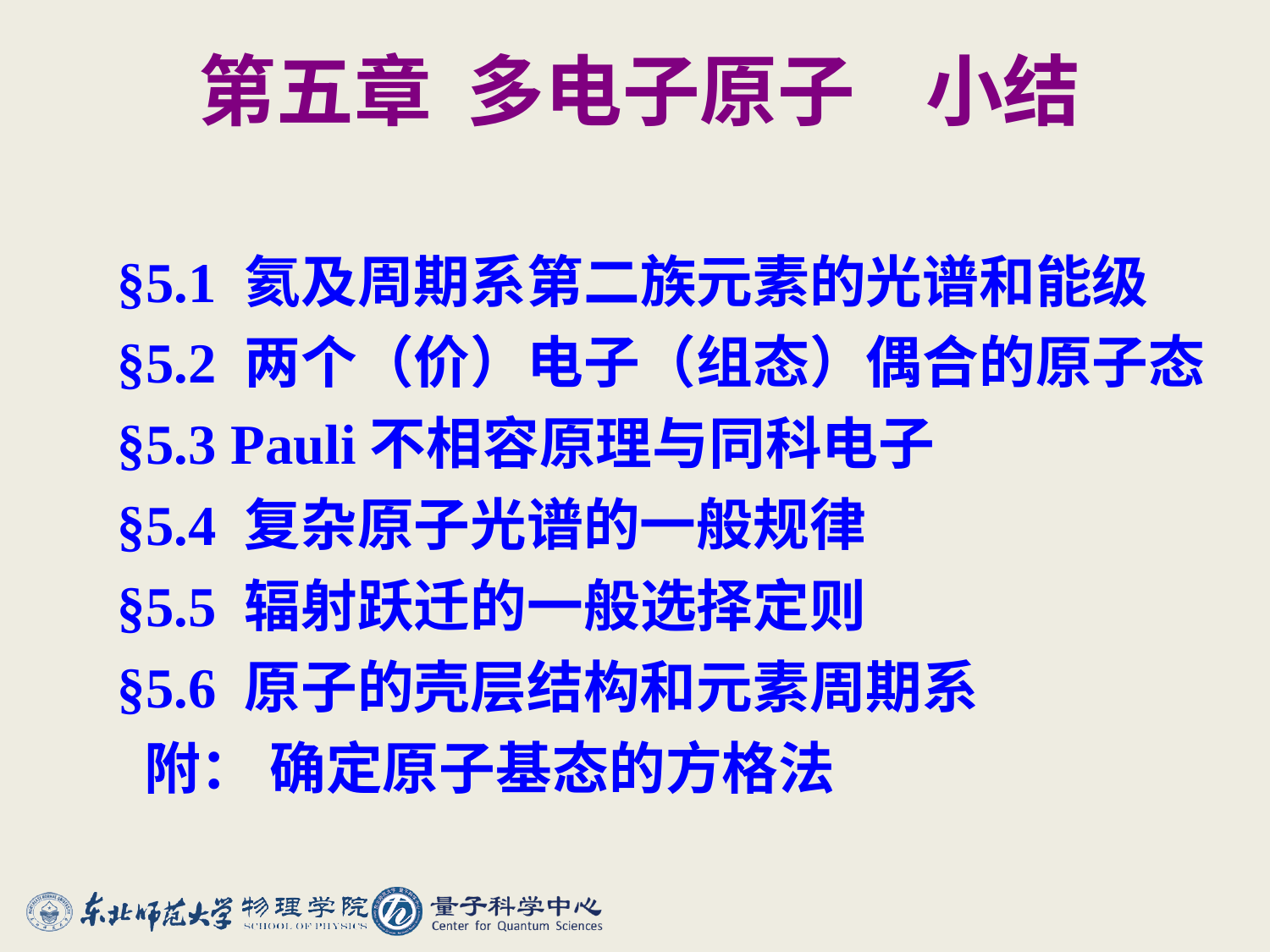

第五章  多电子原子    小结
§5.1 氦及周期系第二族元素的光谱和能级
§5.2 两个（价）电子（组态）偶合的原子态
§5.3 Pauli不相容原理与同科电子
§5.4 复杂原子光谱的一般规律
§5.5 辐射跃迁的一般选择定则
§5.6 原子的壳层结构和元素周期系
 附： 确定原子基态的方格法